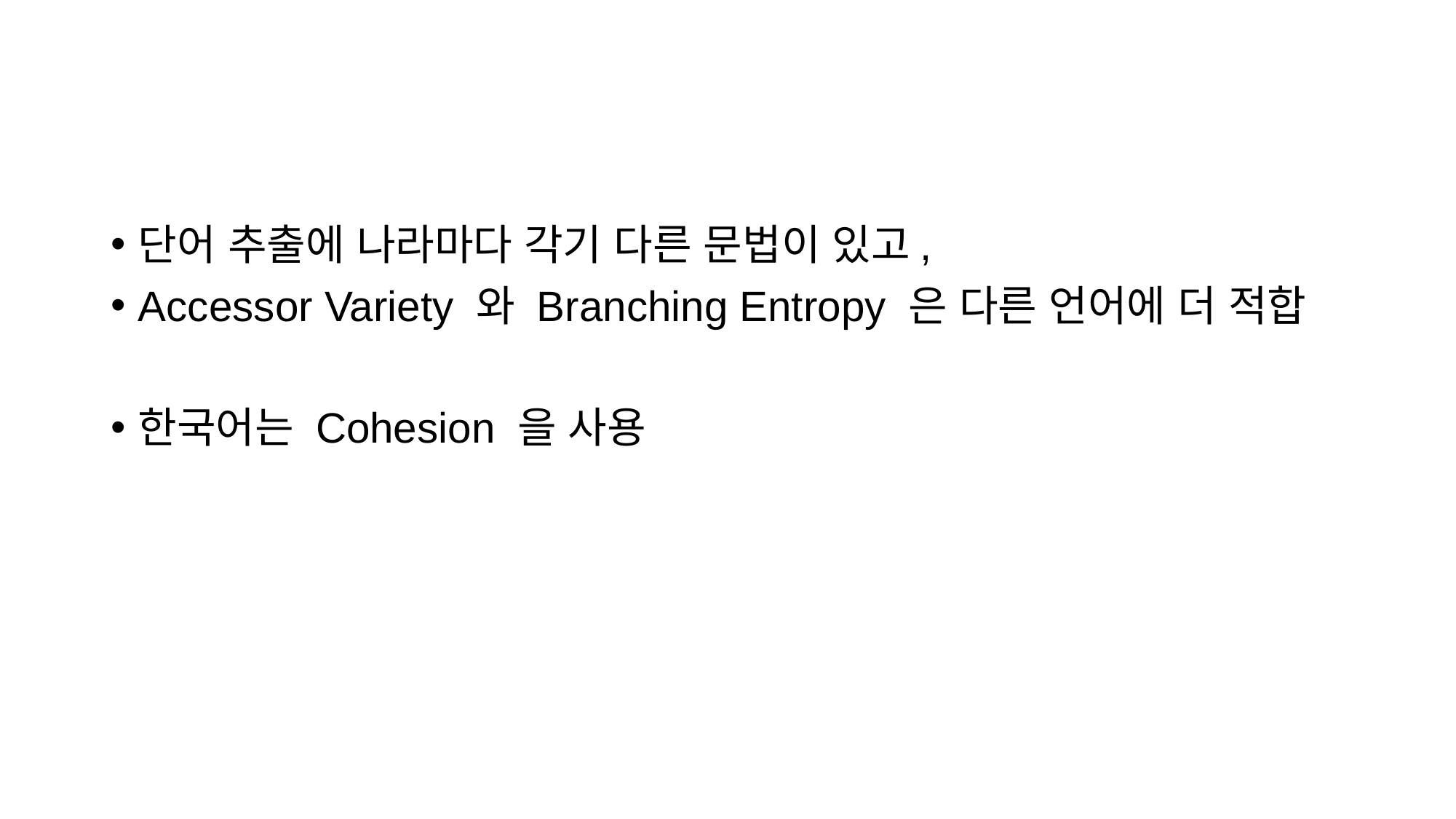

단어 추출에 나라마다 각기 다른 문법이 있고,
Accessor Variety 와 Branching Entropy 은 다른 언어에 더 적합

한국어는 Cohesion 을 사용